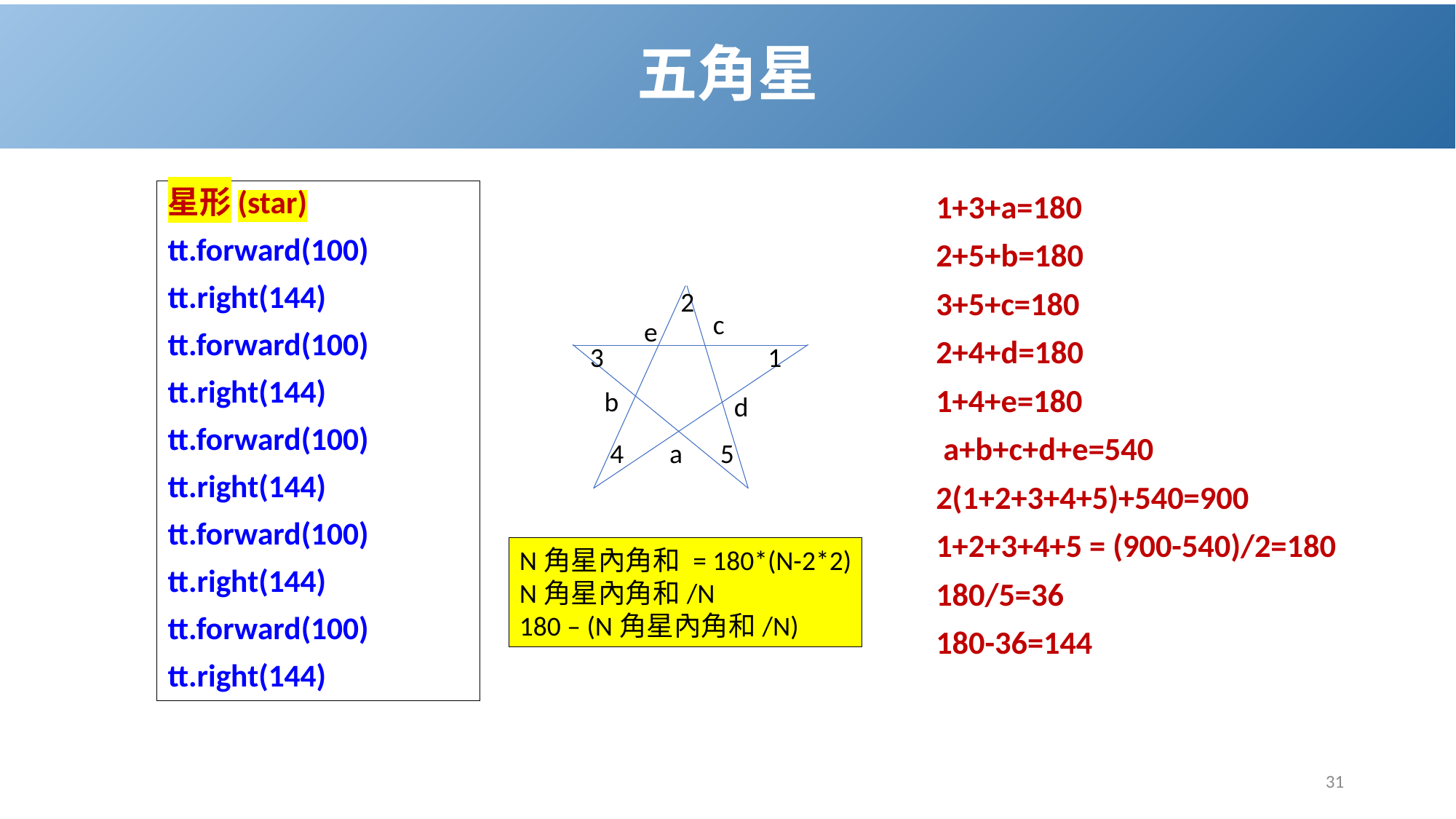

# 五角星
星形(star)
tt.forward(100)
tt.right(144)
tt.forward(100)
tt.right(144)
tt.forward(100)
tt.right(144)
tt.forward(100)
tt.right(144)
tt.forward(100)
tt.right(144)

1+3+a=180
2+5+b=180
3+5+c=180
2+4+d=180
1+4+e=180
 a+b+c+d+e=540
2(1+2+3+4+5)+540=900
1+2+3+4+5 = (900-540)/2=180
180/5=36
180-36=144
2
c
e
3
1
b
d
4
a
5
N角星內角和 = 180*(N-2*2)
N角星內角和/N
180 – (N角星內角和/N)
31